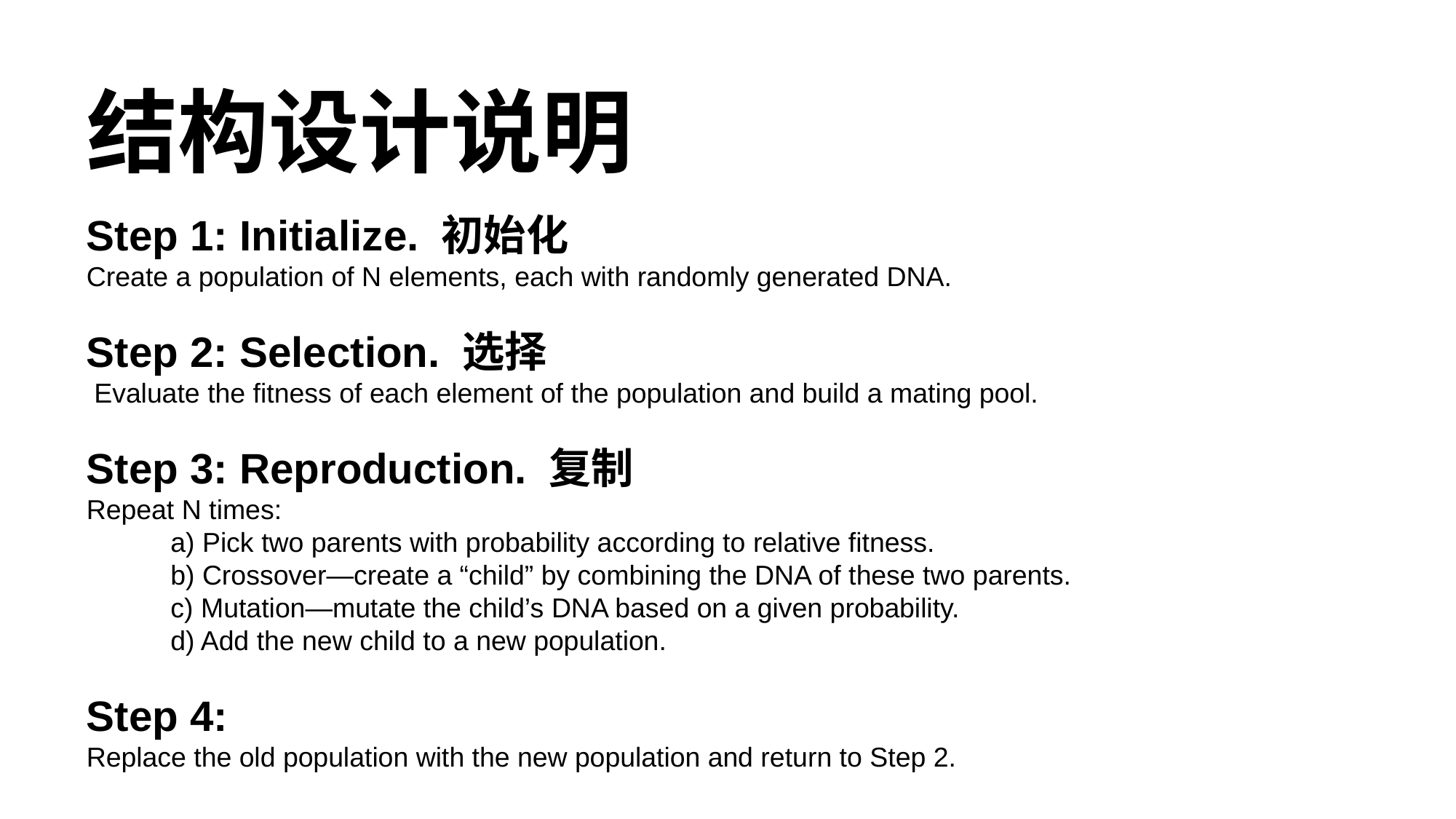

结构设计说明
Step 1: Initialize. 初始化
Create a population of N elements, each with randomly generated DNA.

Step 2: Selection. 选择
 Evaluate the fitness of each element of the population and build a mating pool.

Step 3: Reproduction. 复制
Repeat N times:
           a) Pick two parents with probability according to relative fitness.
           b) Crossover—create a “child” by combining the DNA of these two parents.
           c) Mutation—mutate the child’s DNA based on a given probability.
           d) Add the new child to a new population.

Step 4:
Replace the old population with the new population and return to Step 2.